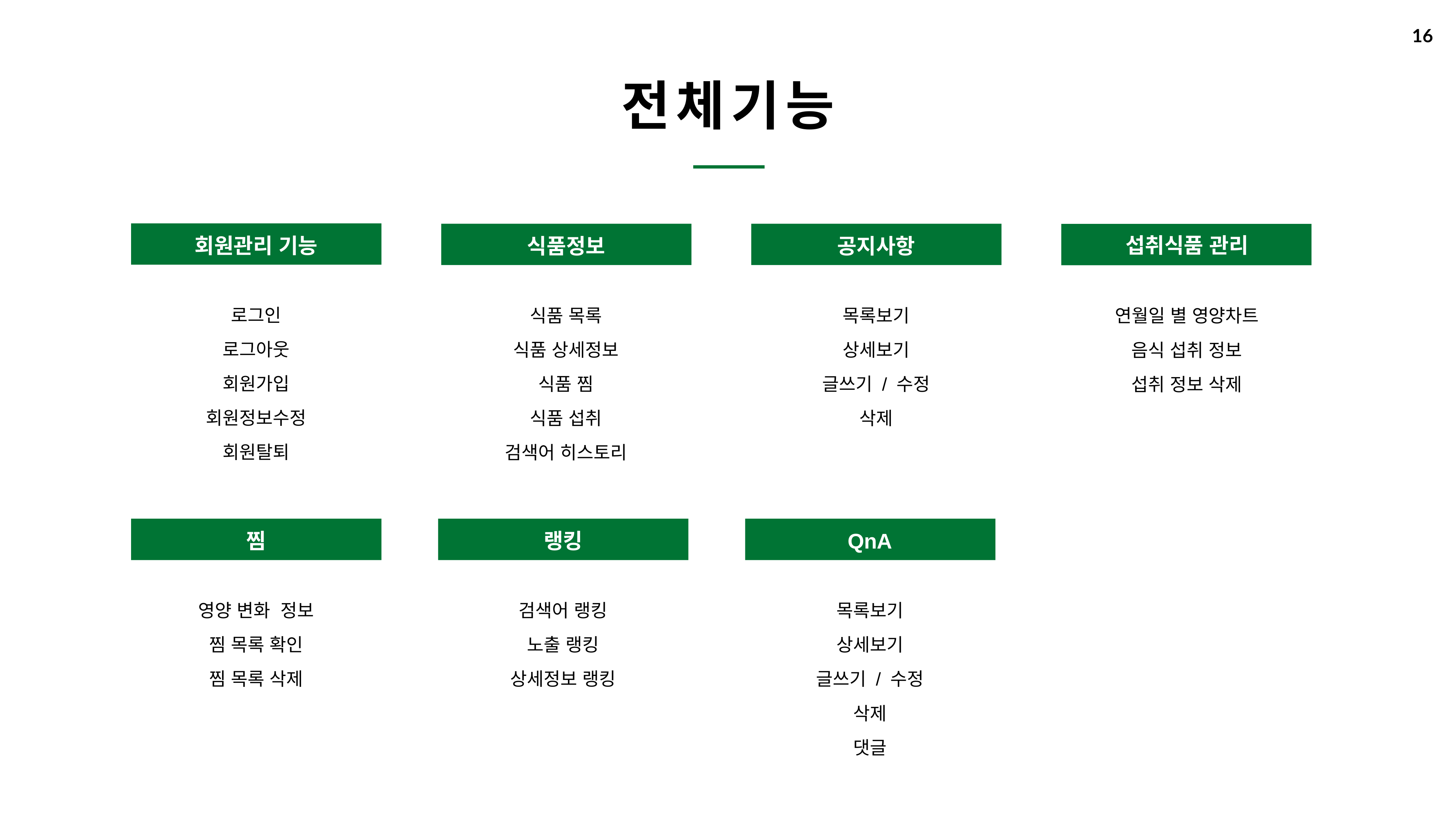

전체기능

섭취식품 관리
회원관리 기능
식품정보
공지사항
로그인
로그아웃
회원가입
회원정보수정
회원탈퇴
식품 목록
식품 상세정보
식품 찜
식품 섭취
검색어 히스토리
목록보기
상세보기
글쓰기 / 수정
삭제
연월일 별 영양차트
음식 섭취 정보
섭취 정보 삭제

찜
랭킹
QnA
영양 변화  정보
찜 목록 확인
찜 목록 삭제
검색어 랭킹
노출 랭킹
상세정보 랭킹
목록보기
상세보기
글쓰기 / 수정
삭제
댓글